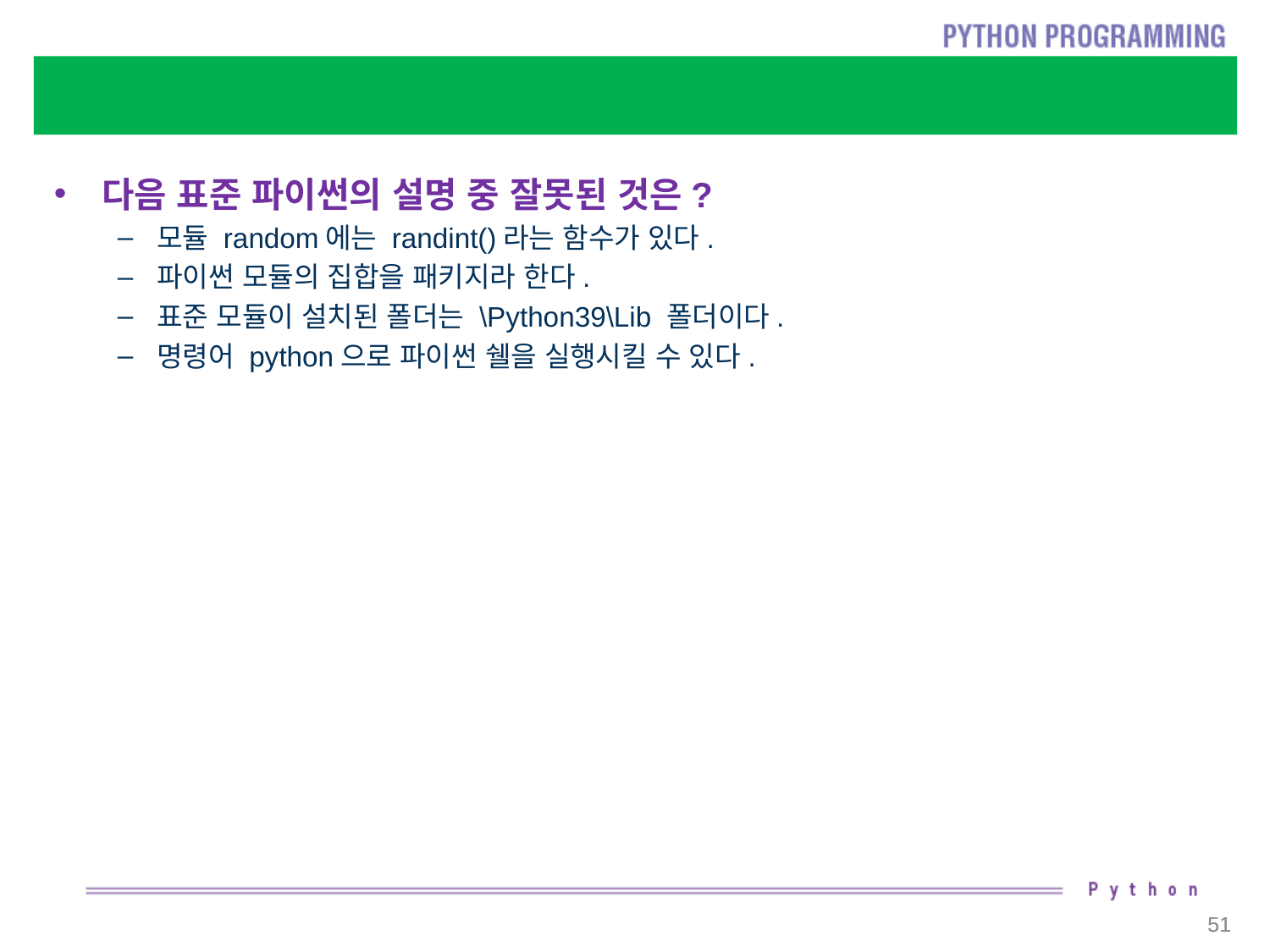

#
다음 표준 파이썬의 설명 중 잘못된 것은?
모듈 random에는 randint()라는 함수가 있다.
파이썬 모듈의 집합을 패키지라 한다.
표준 모듈이 설치된 폴더는 \Python39\Lib 폴더이다.
명령어 python으로 파이썬 쉘을 실행시킬 수 있다.

51